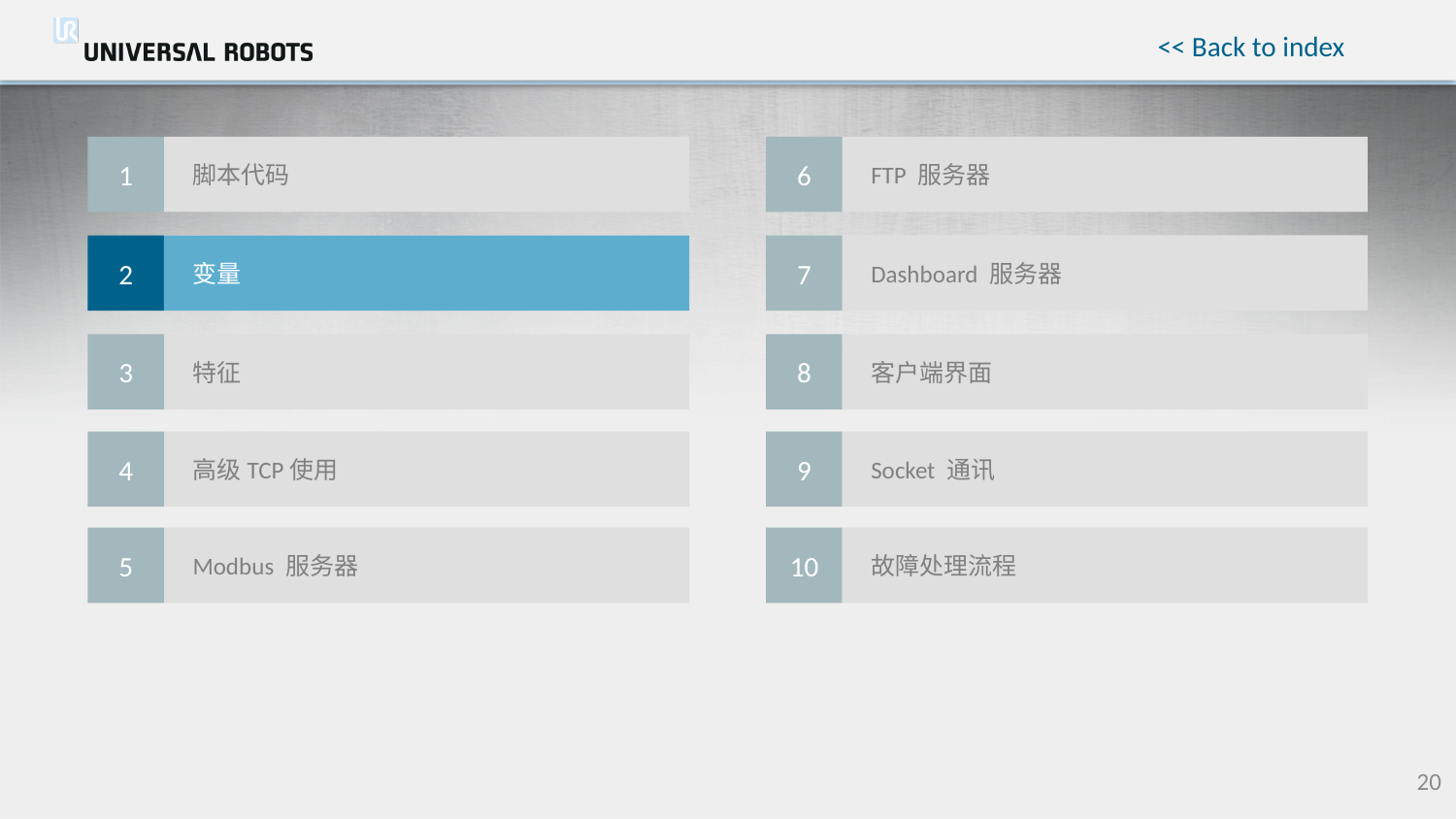

脚本代码
FTP 服务器
1
6
变量
Dashboard 服务器
2
2
变量
7
特征
客户端界面
3
8
高级TCP使用
4
Socket 通讯
9
Modbus 服务器
故障处理流程
5
10
20